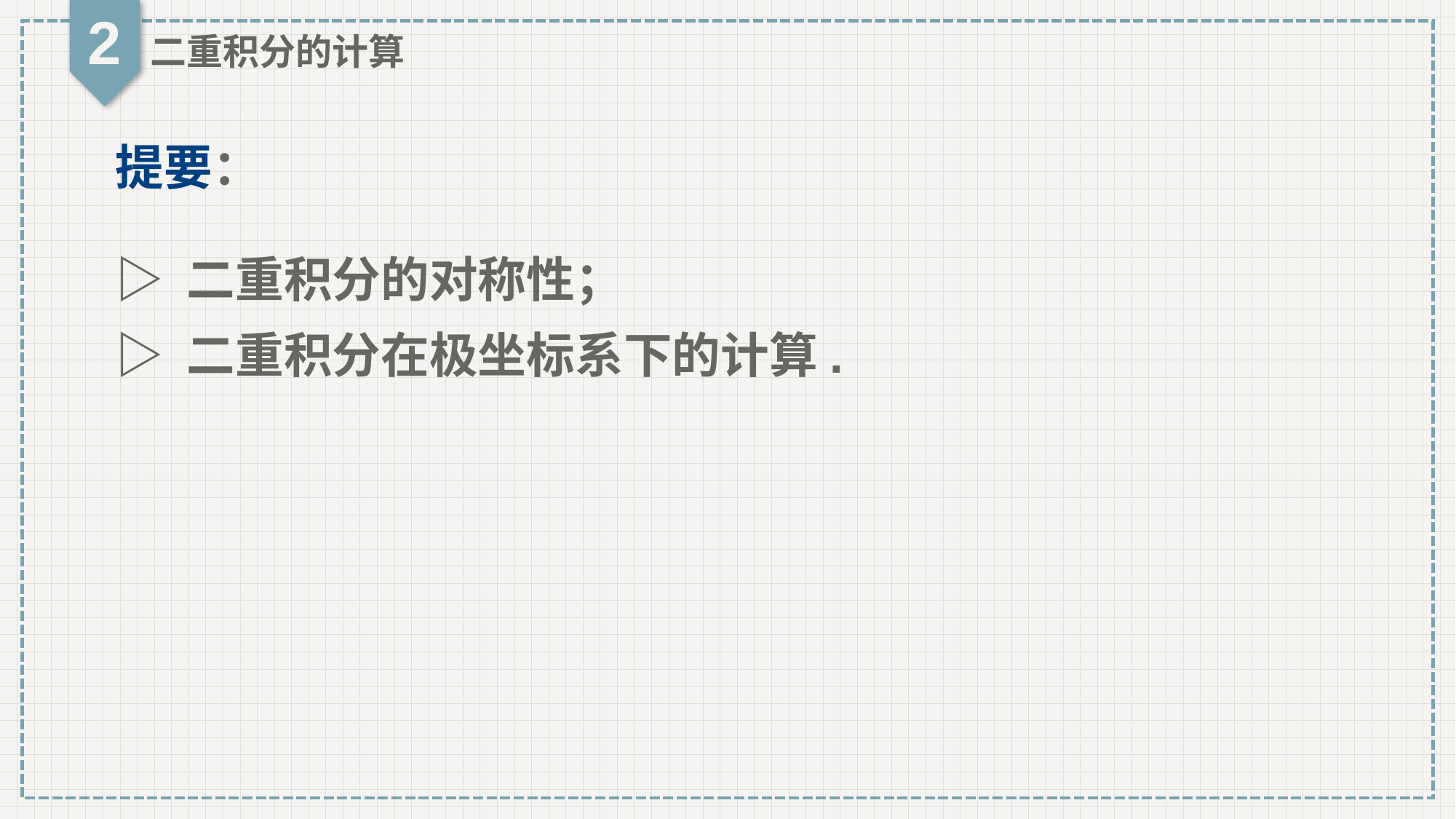

2
二重积分的计算
提要：
▷ 二重积分的对称性；
▷ 二重积分在极坐标系下的计算.